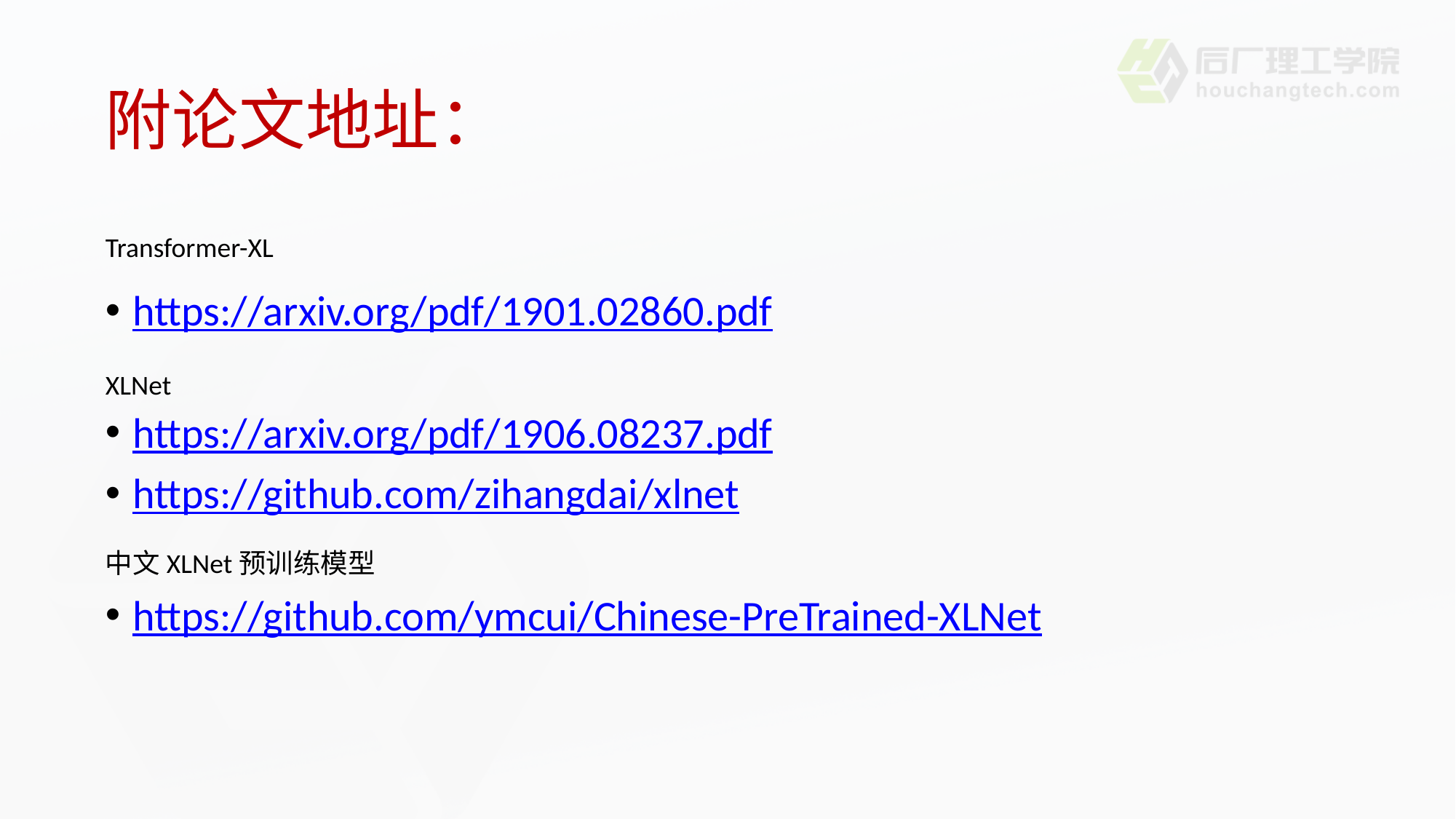

# 附论文地址：

https://arxiv.org/pdf/1901.02860.pdf

https://arxiv.org/pdf/1906.08237.pdf
https://github.com/zihangdai/xlnet

https://github.com/ymcui/Chinese-PreTrained-XLNet
Transformer-XL
XLNet
中文XLNet预训练模型